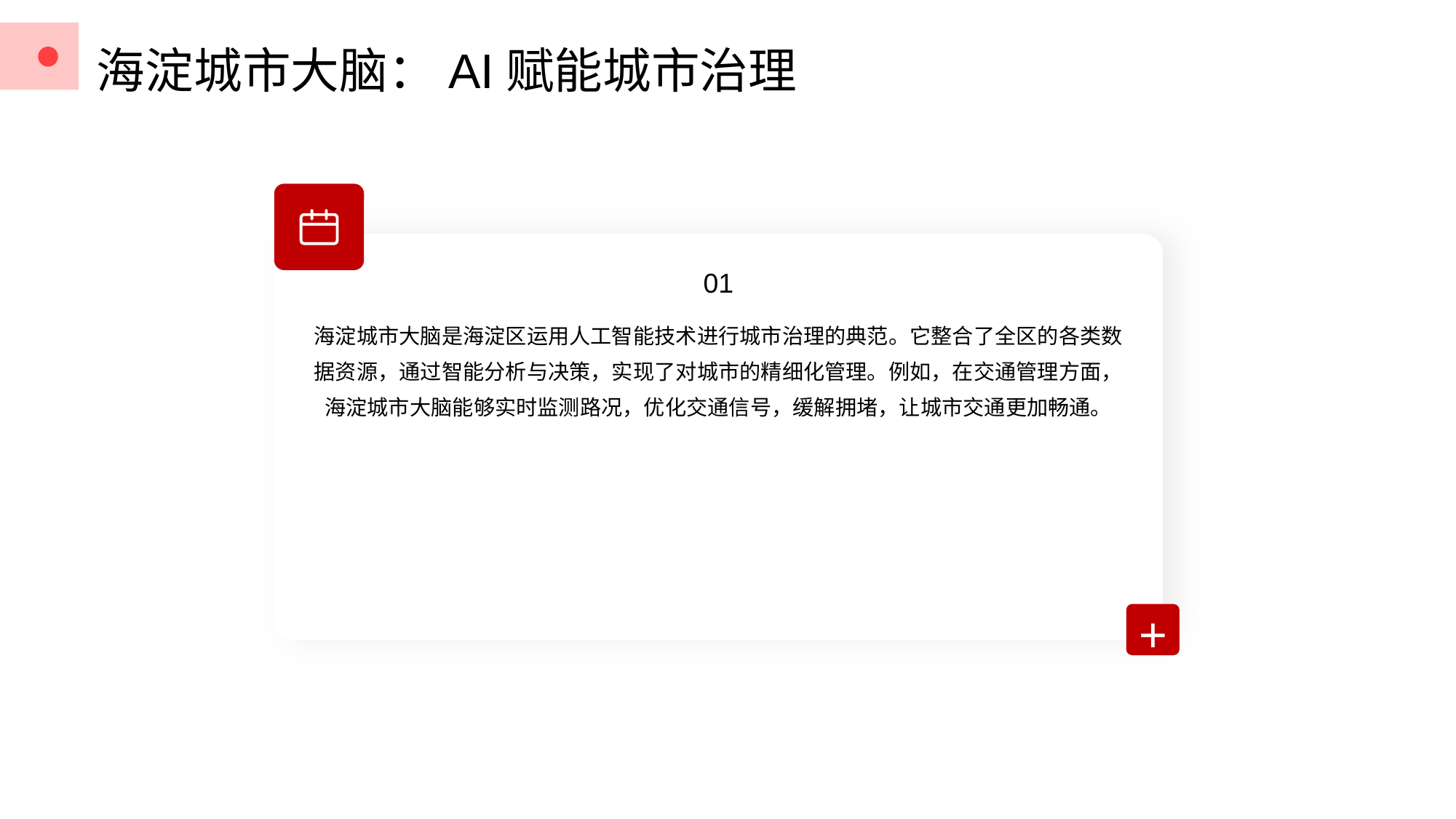

海淀城市大脑：AI赋能城市治理

01
海淀城市大脑是海淀区运用人工智能技术进行城市治理的典范。它整合了全区的各类数据资源，通过智能分析与决策，实现了对城市的精细化管理。例如，在交通管理方面，海淀城市大脑能够实时监测路况，优化交通信号，缓解拥堵，让城市交通更加畅通。
+